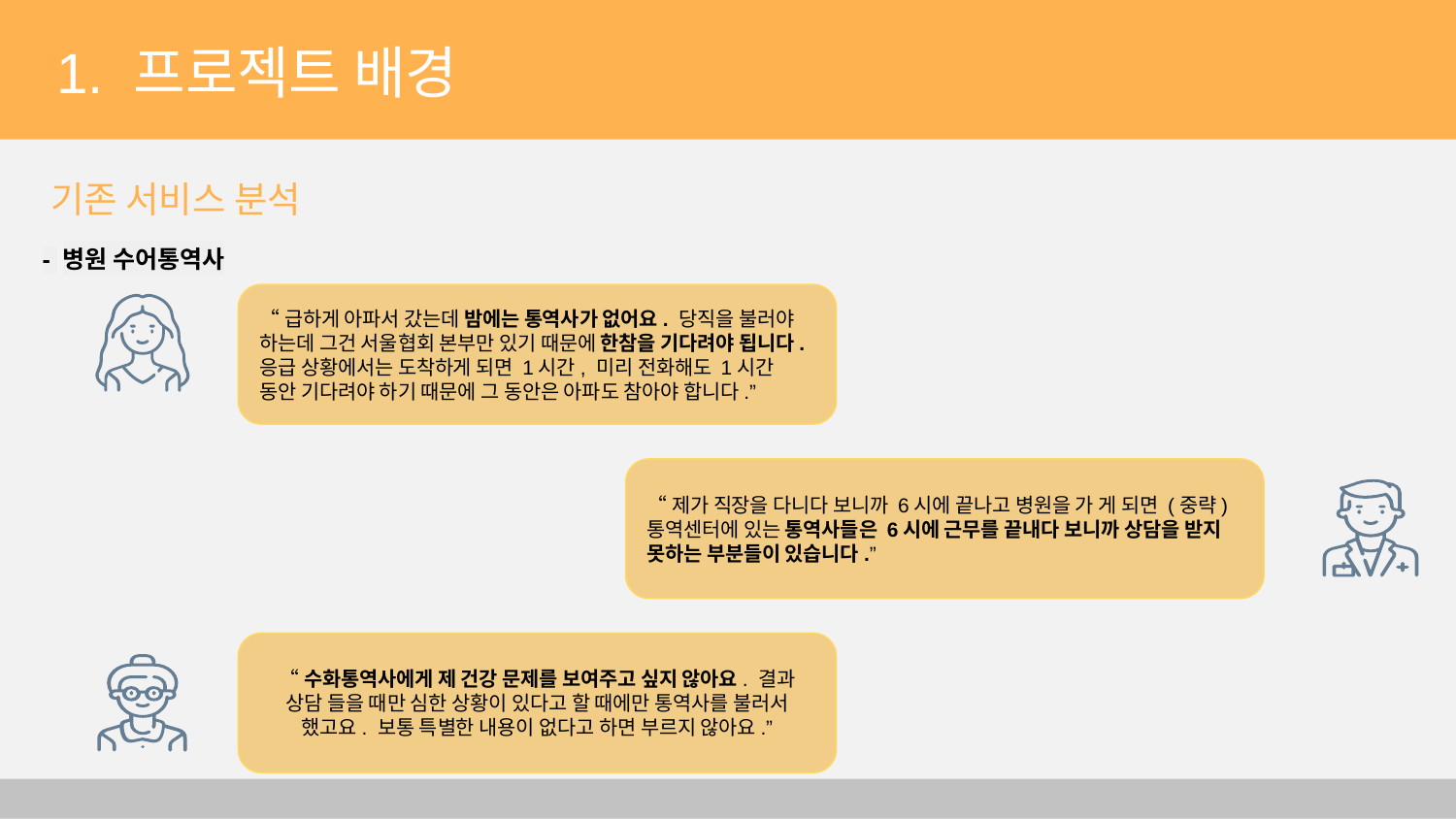

1. 프로젝트 배경
기존 서비스 분석
- 병원 수어통역사

“급하게 아파서 갔는데 밤에는 통역사가 없어요. 당직을 불러야 하는데 그건 서울협회 본부만 있기 때문에 한참을 기다려야 됩니다. 응급 상황에서는 도착하게 되면 1시간, 미리 전화해도 1시간 동안 기다려야 하기 때문에 그 동안은 아파도 참아야 합니다.”

“제가 직장을 다니다 보니까 6시에 끝나고 병원을 가 게 되면 (중략) 통역센터에 있는 통역사들은 6시에 근무를 끝내다 보니까 상담을 받지 못하는 부분들이 있습니다.”

“수화통역사에게 제 건강 문제를 보여주고 싶지 않아요. 결과 상담 들을 때만 심한 상황이 있다고 할 때에만 통역사를 불러서 했고요. 보통 특별한 내용이 없다고 하면 부르지 않아요.”